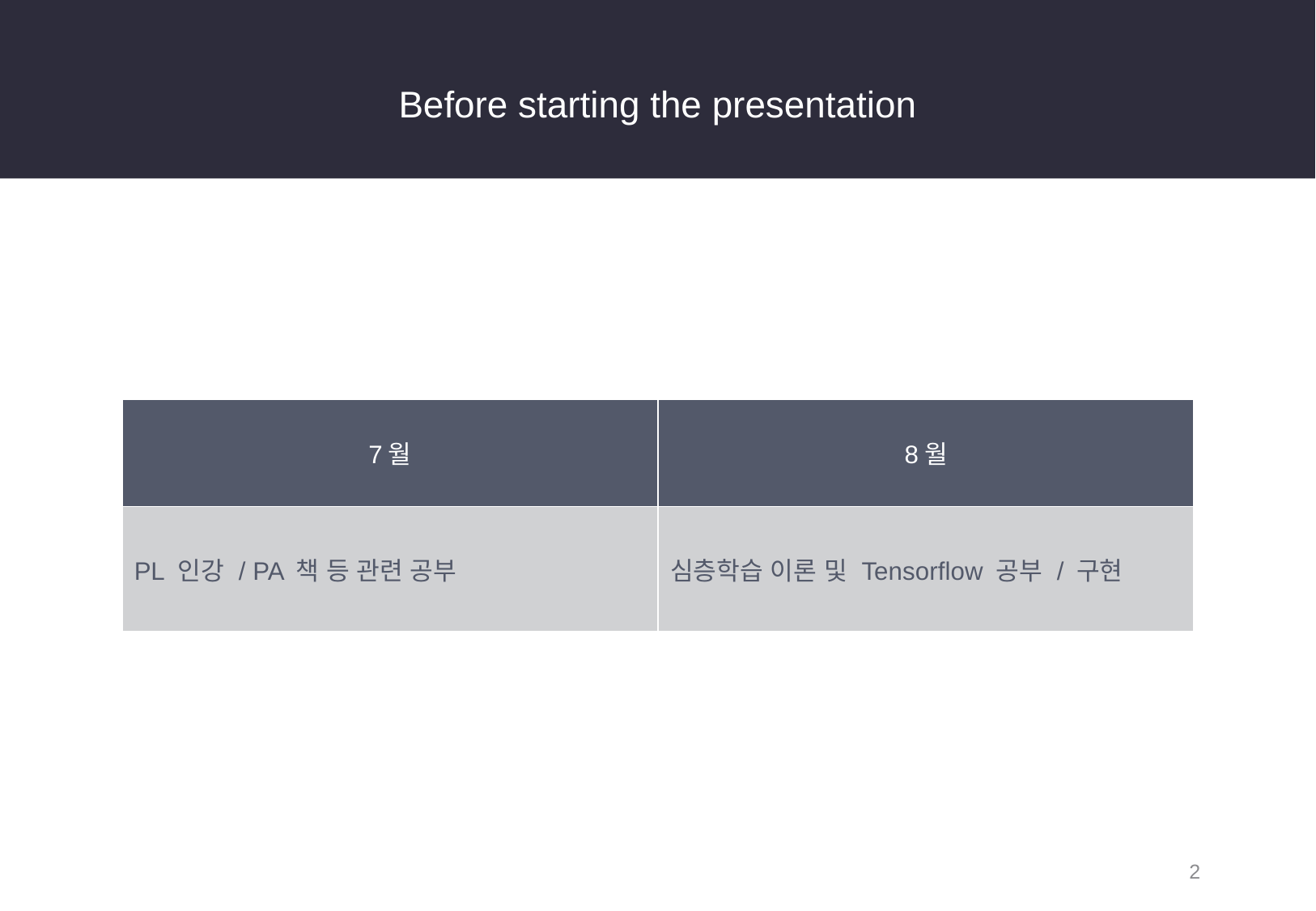

Before starting the presentation
| 7월 | 8월 |
| --- | --- |
| PL 인강 / PA 책 등 관련 공부 | 심층학습 이론 및 Tensorflow 공부 / 구현 |
2